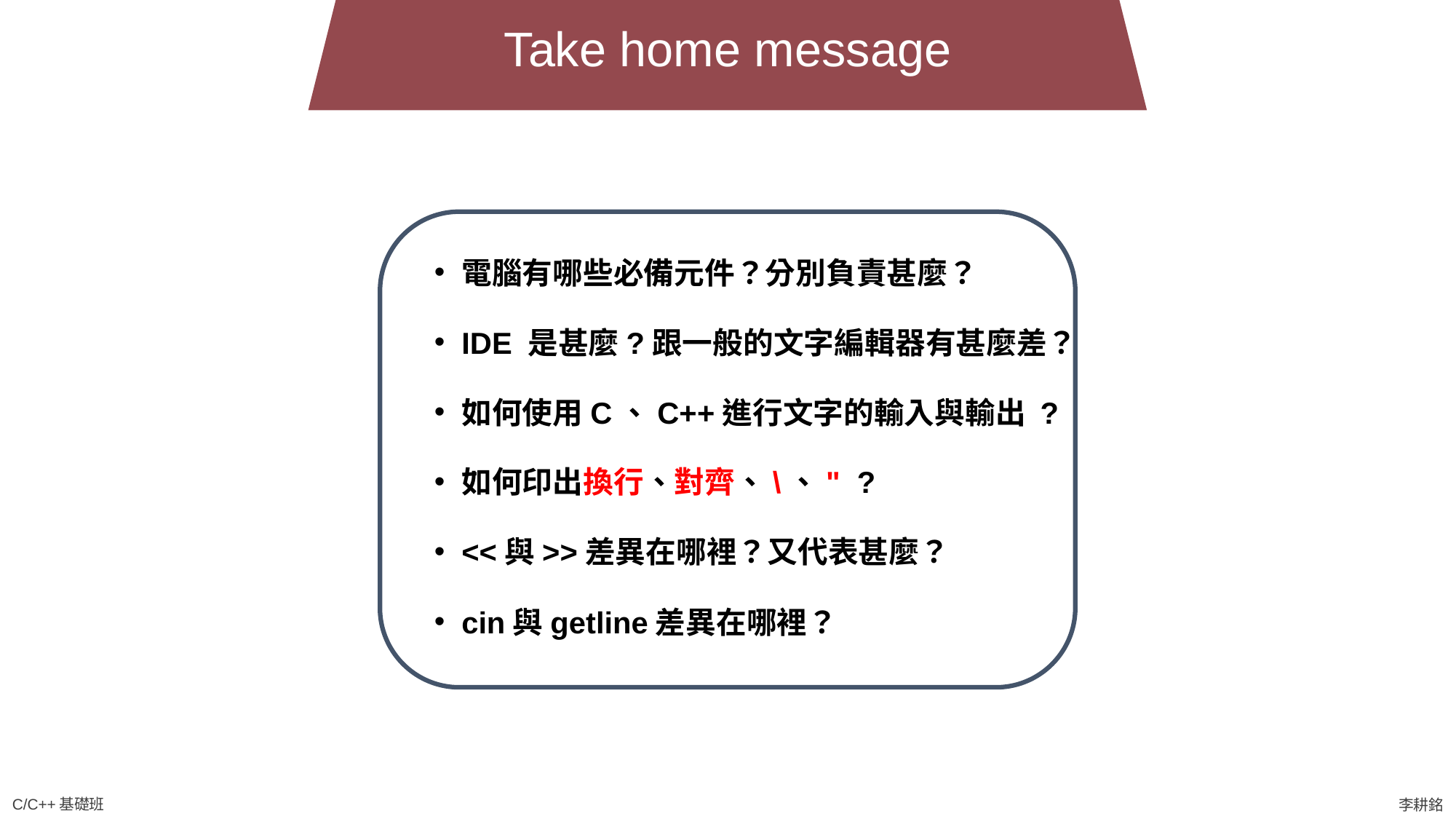

Take home message

電腦有哪些必備元件？分別負責甚麼？
IDE 是甚麼?跟一般的文字編輯器有甚麼差？
如何使用C、C++進行文字的輸入與輸出 ?
如何印出換行、對齊、\、"  ?
<<與>>差異在哪裡？又代表甚麼？
cin與getline差異在哪裡？
C/C++基礎班
李耕銘